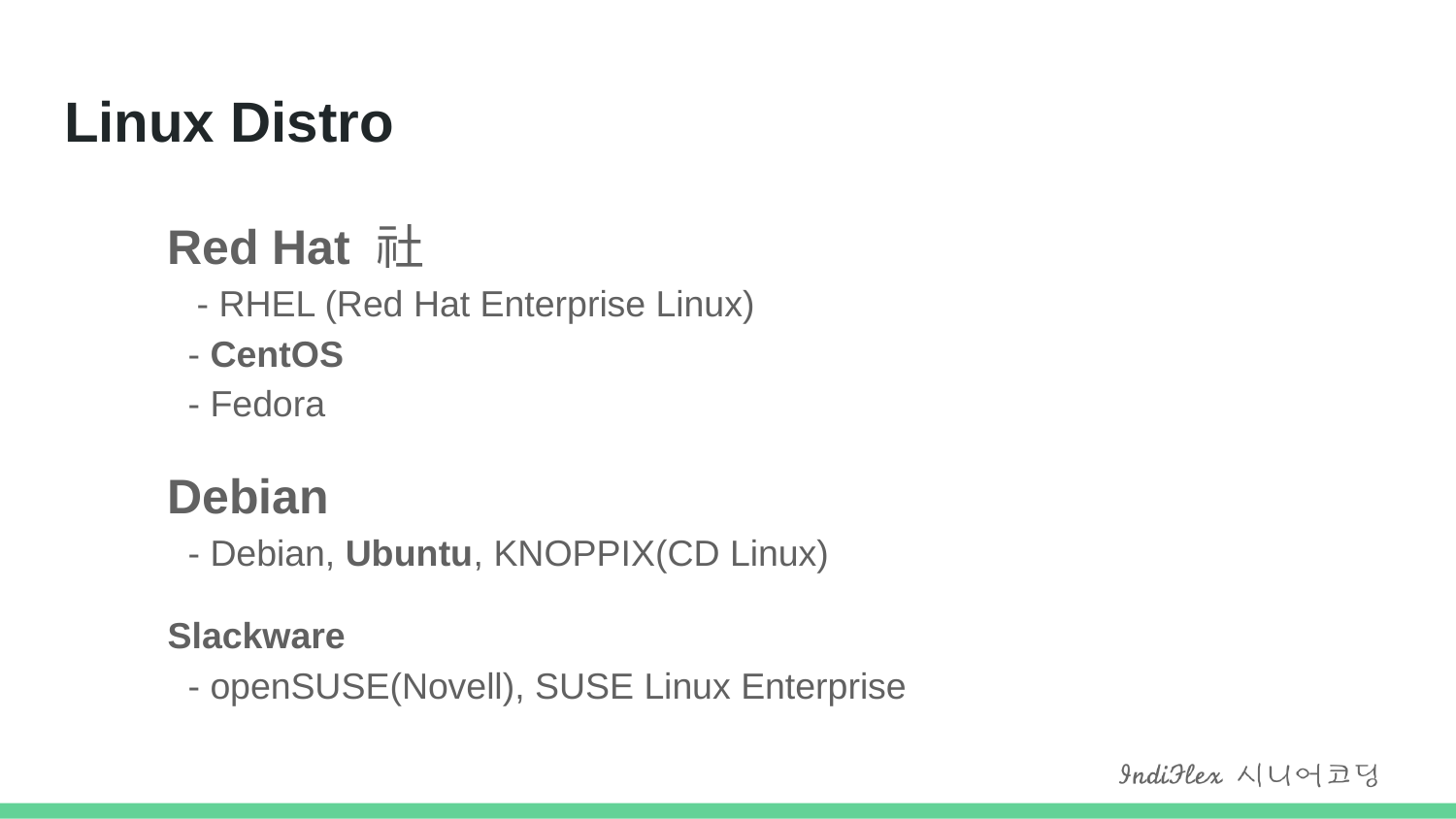

# Linux Distro
Red Hat 社
  - RHEL (Red Hat Enterprise Linux)
  - CentOS
  - Fedora
Debian
  - Debian, Ubuntu, KNOPPIX(CD Linux)
Slackware
  - openSUSE(Novell), SUSE Linux Enterprise